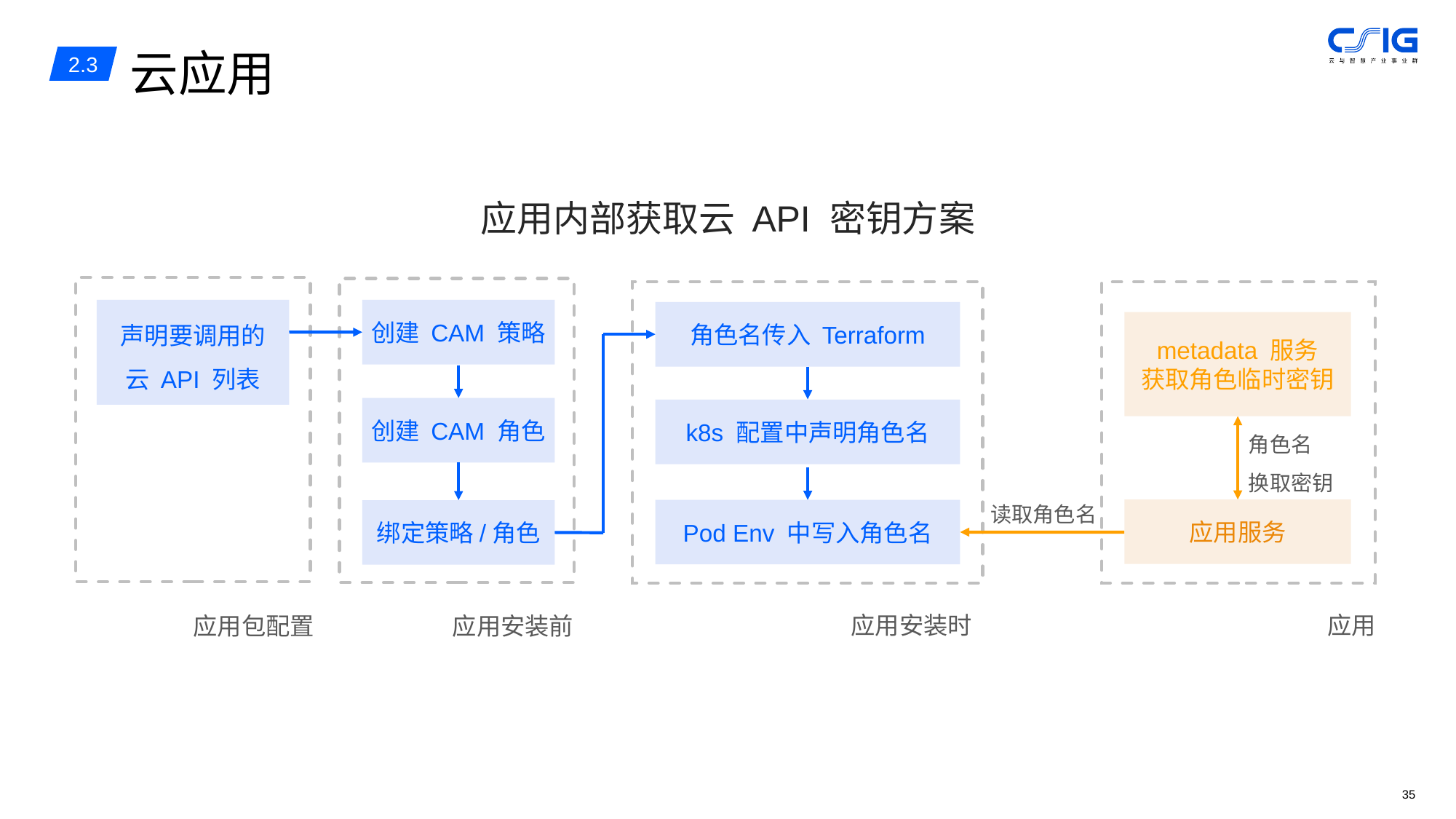

云应用
2.3
应用内部获取云 API 密钥方案

声明要调用的
云 API 列表
创建 CAM 策略
角色名传入 Terraform
metadata 服务
获取角色临时密钥
创建 CAM 角色
k8s 配置中声明角色名
角色名
换取密钥
读取角色名
应用服务
Pod Env 中写入角色名
绑定策略/角色
应用安装时
应用
应用包配置
应用安装前
35